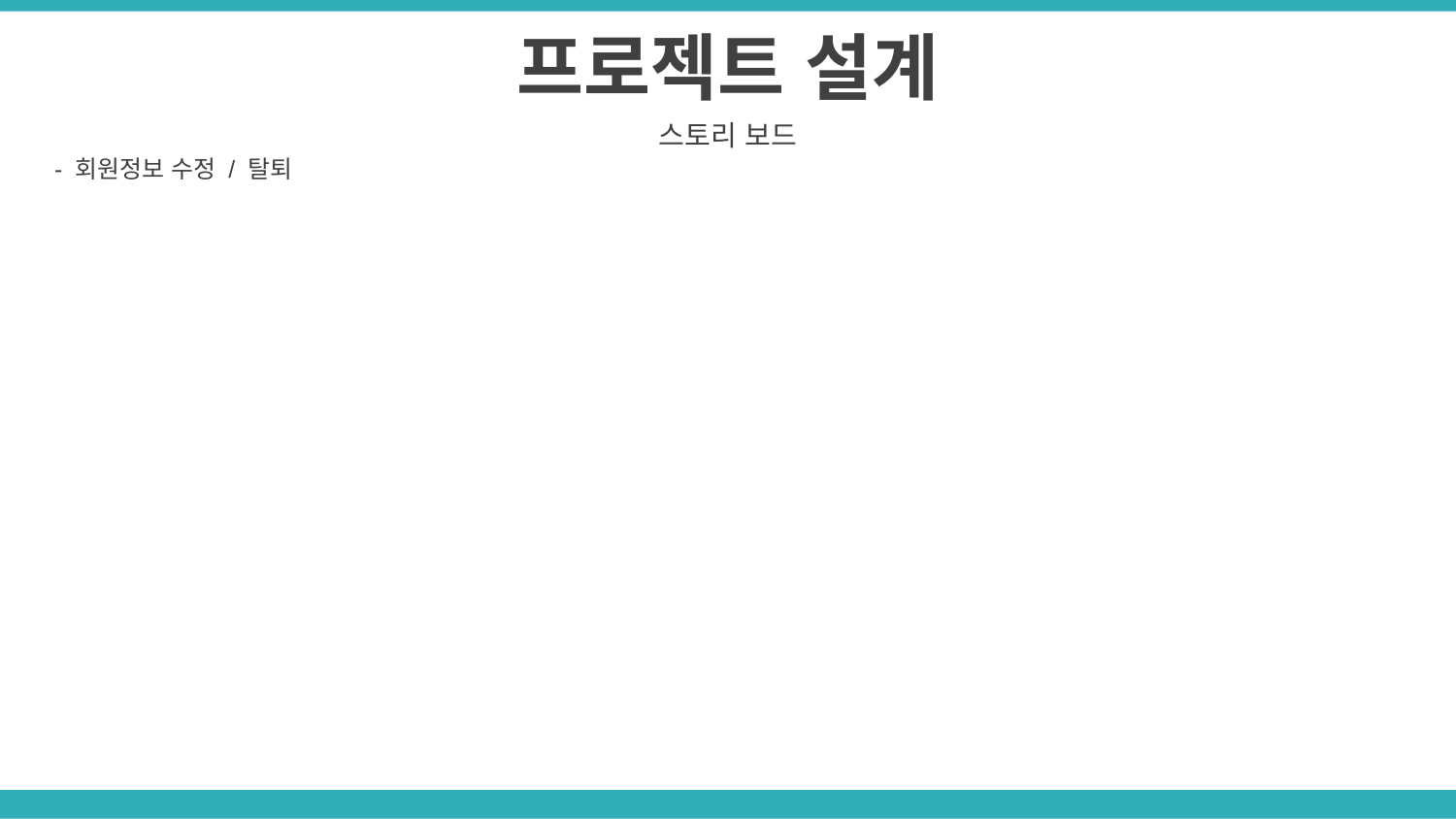

프로젝트 설계
스토리 보드
- 회원정보 수정 / 탈퇴